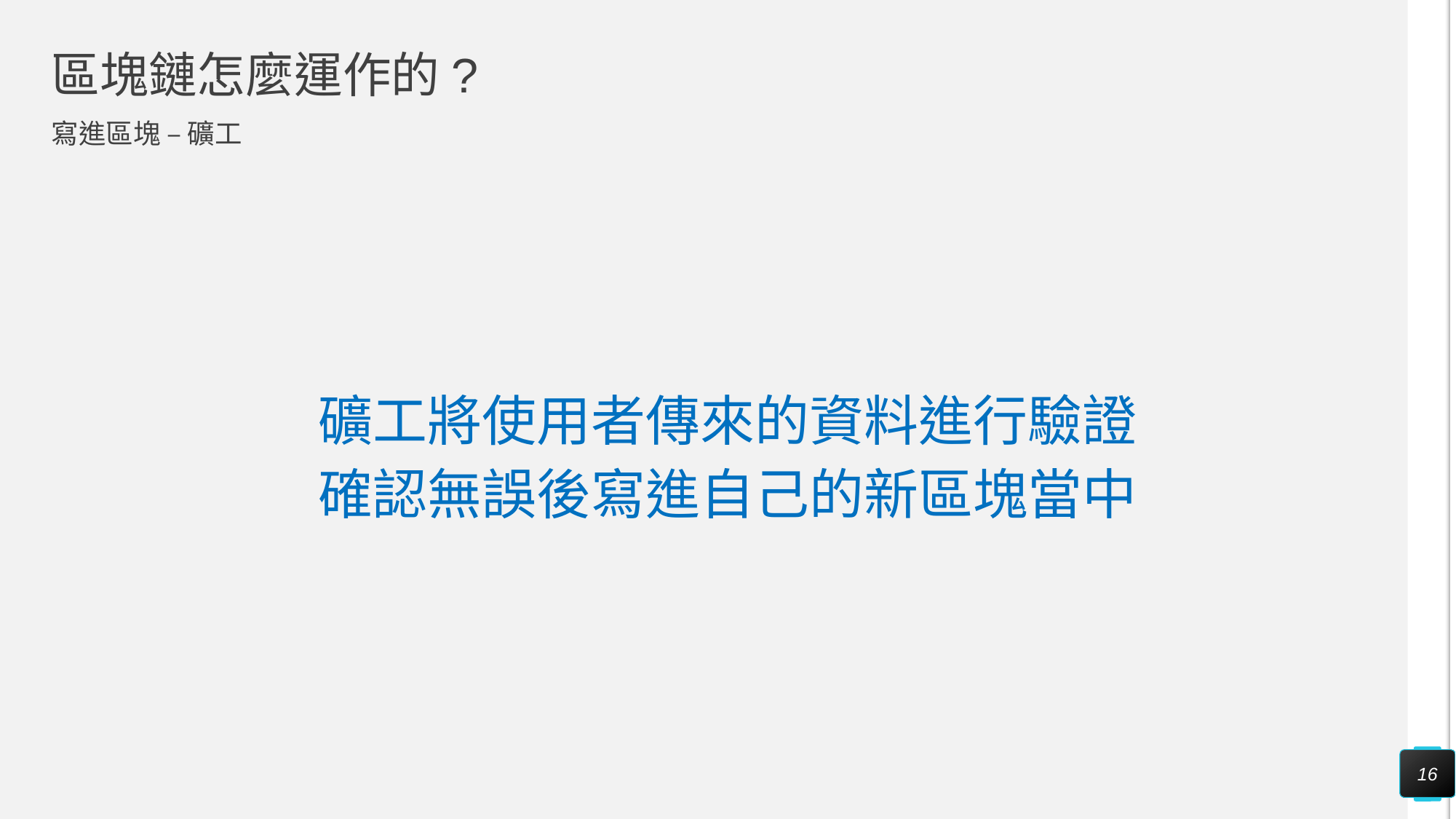

# 區塊鏈怎麼運作的?
寫進區塊 – 礦工
礦工將使用者傳來的資料進行驗證
確認無誤後寫進自己的新區塊當中
16